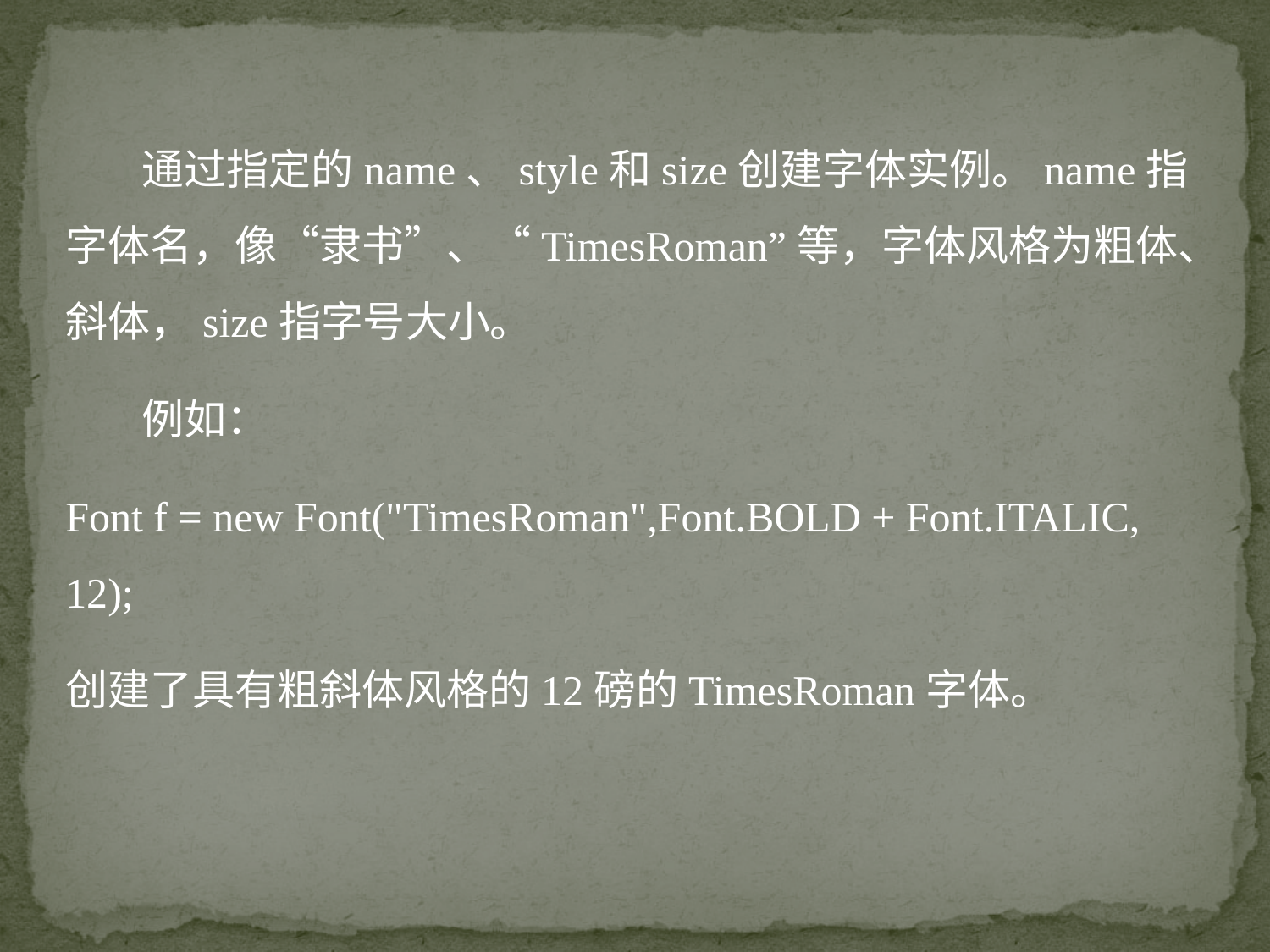

通过指定的name、style和size创建字体实例。name指字体名，像“隶书”、“TimesRoman”等，字体风格为粗体、斜体，size指字号大小。
       例如：
Font f = new Font("TimesRoman",Font.BOLD + Font.ITALIC, 12);
创建了具有粗斜体风格的12磅的TimesRoman字体。